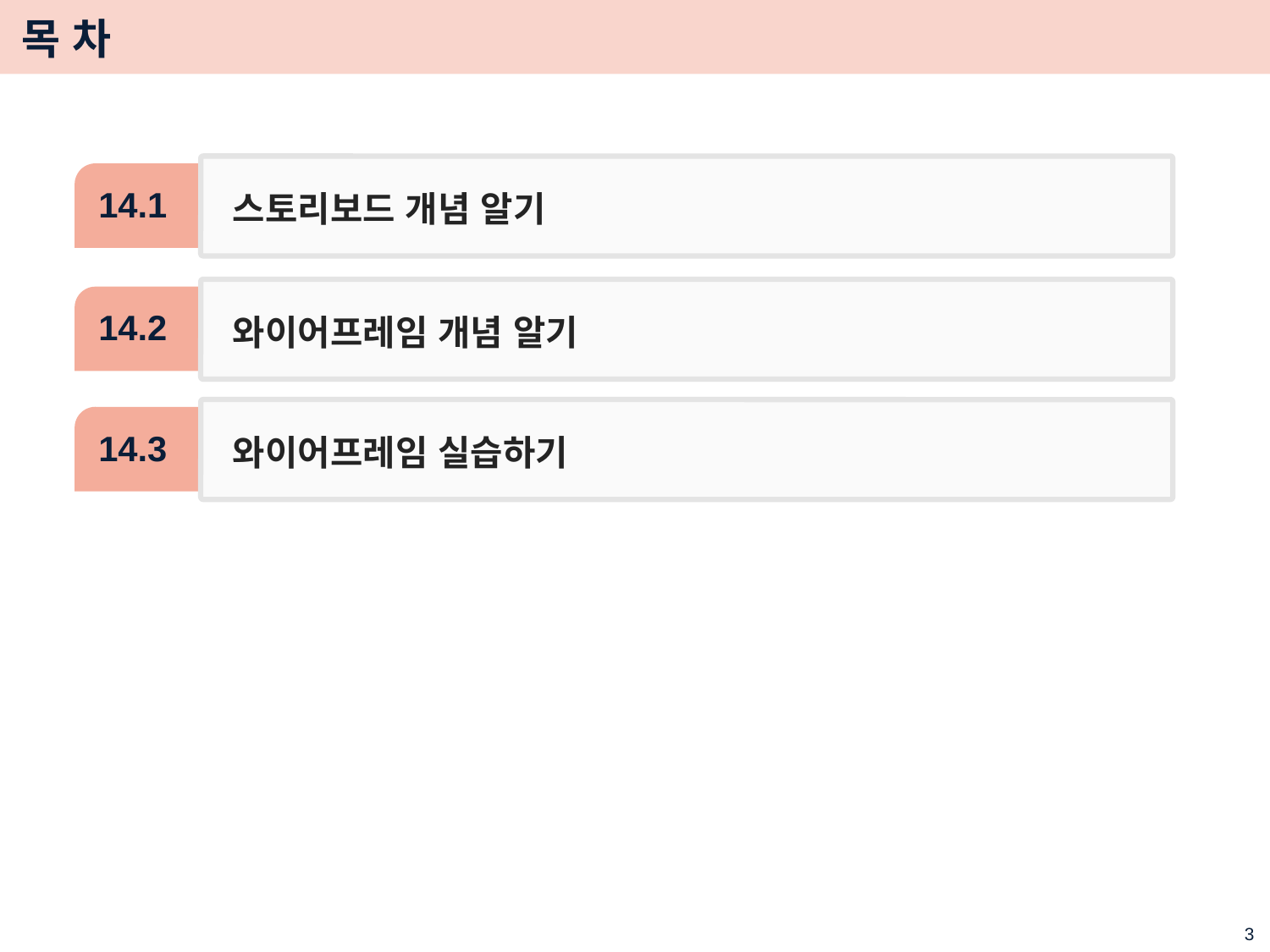

# 목 차
스토리보드 개념 알기
14.1
와이어프레임 개념 알기
14.2
와이어프레임 실습하기
14.3